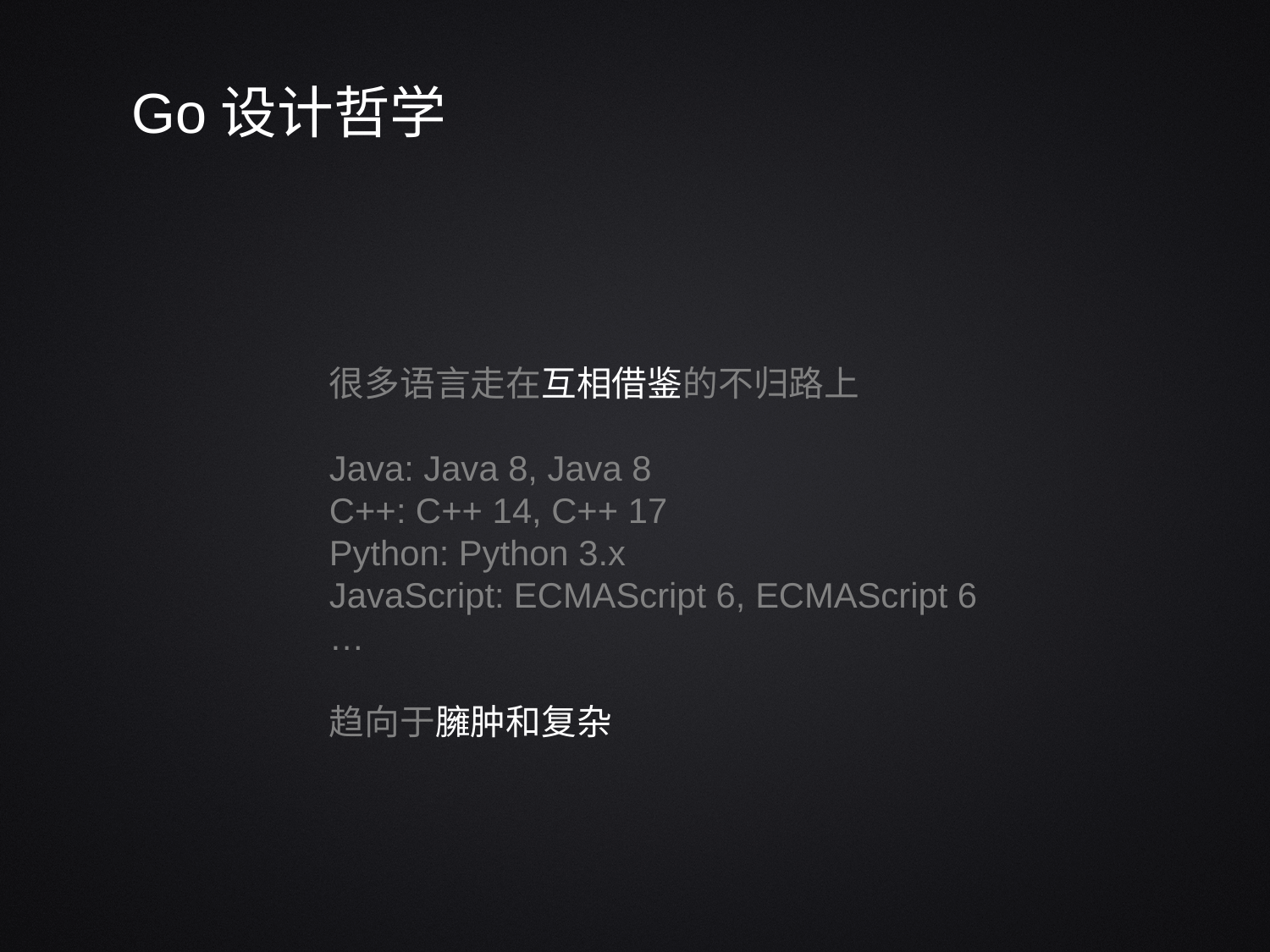

Go设计哲学
很多语言走在互相借鉴的不归路上

Java: Java 8, Java 8
C++: C++ 14, C++ 17
Python: Python 3.x
JavaScript: ECMAScript 6, ECMAScript 6
…

趋向于臃肿和复杂